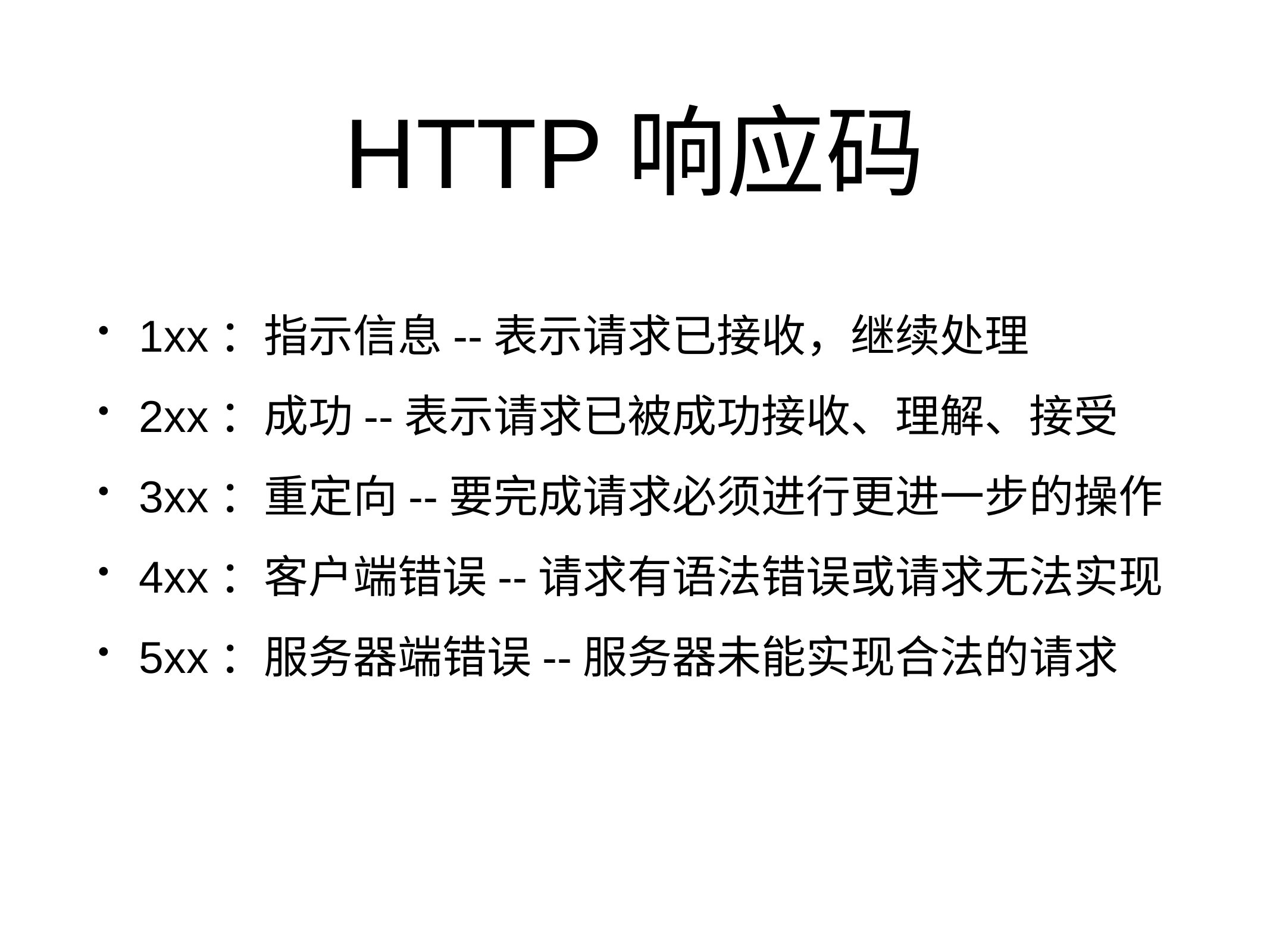

# HTTP响应码
 1xx：指示信息--表示请求已接收，继续处理
 2xx：成功--表示请求已被成功接收、理解、接受
 3xx：重定向--要完成请求必须进行更进一步的操作
 4xx：客户端错误--请求有语法错误或请求无法实现
 5xx：服务器端错误--服务器未能实现合法的请求